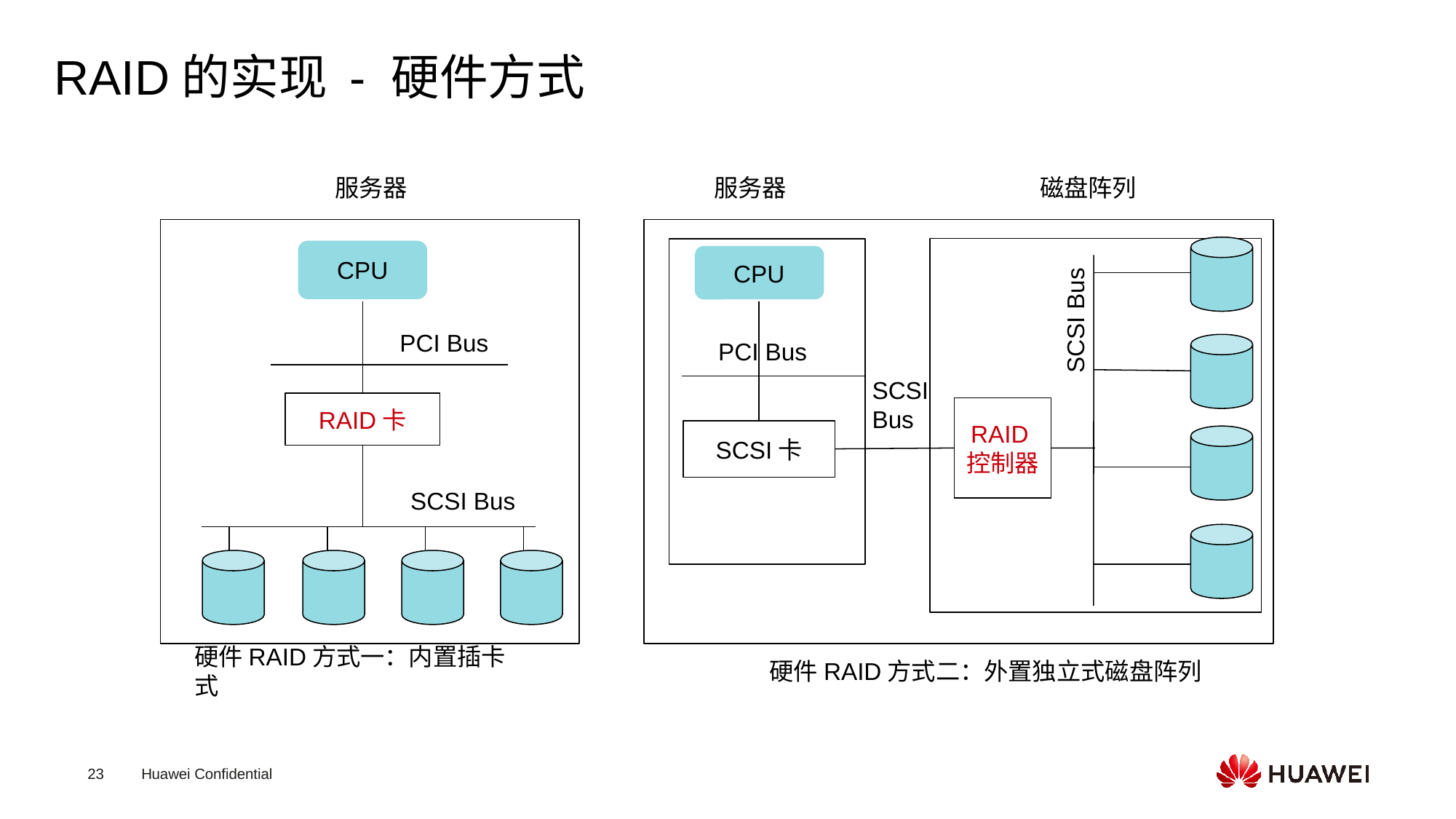

# RAID的实现 - 硬件方式
服务器

CPU
PCI Bus
RAID卡
SCSI Bus
硬件RAID方式一：内置插卡式
服务器
磁盘阵列
SCSI Bus

CPU
PCI Bus
SCSI
Bus
RAID控制器
SCSI卡
硬件RAID方式二：外置独立式磁盘阵列